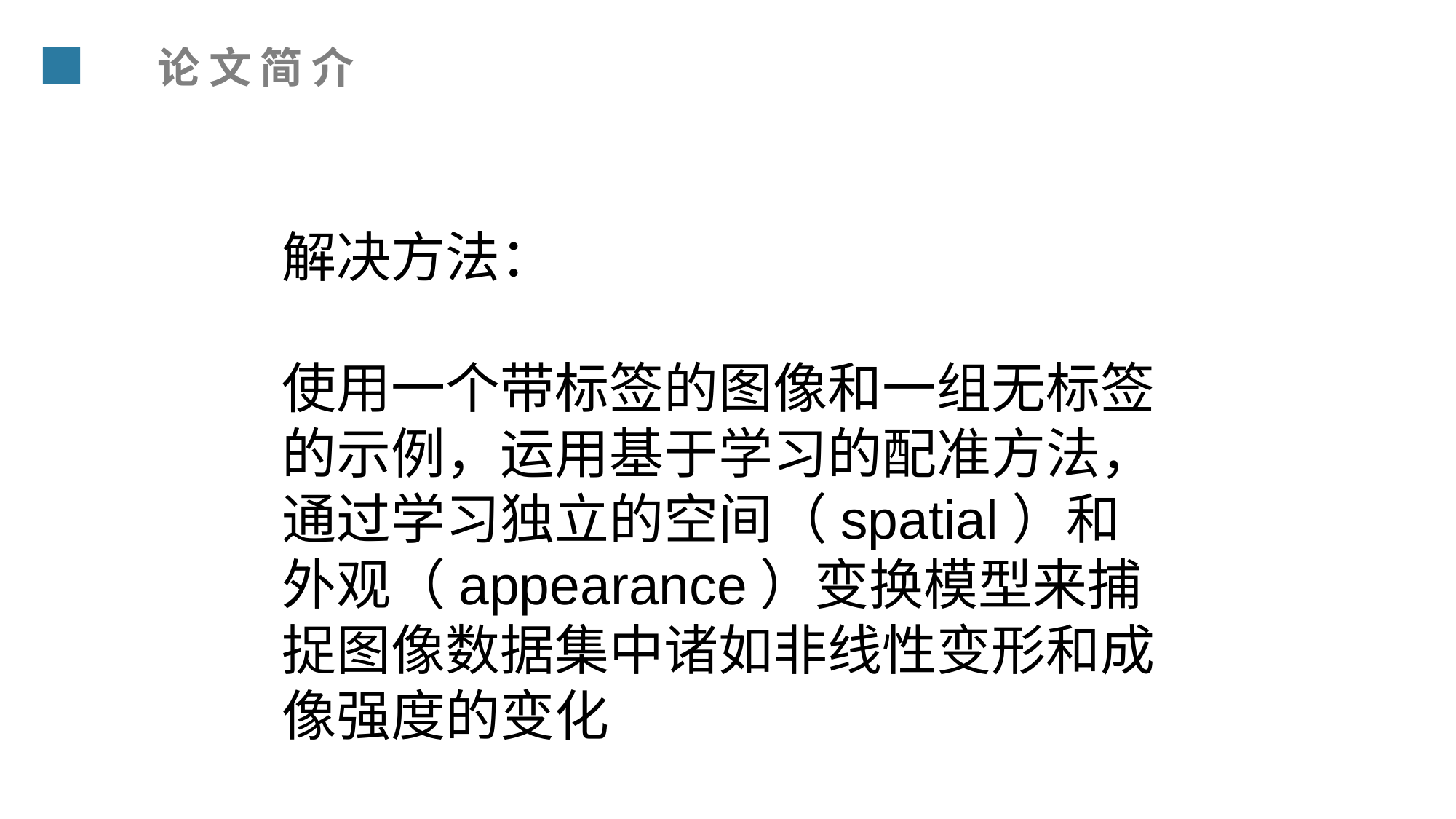

论文简介

解决方法：

使用一个带标签的图像和一组无标签的示例，运用基于学习的配准方法，通过学习独立的空间（spatial）和外观（appearance）变换模型来捕捉图像数据集中诸如非线性变形和成像强度的变化